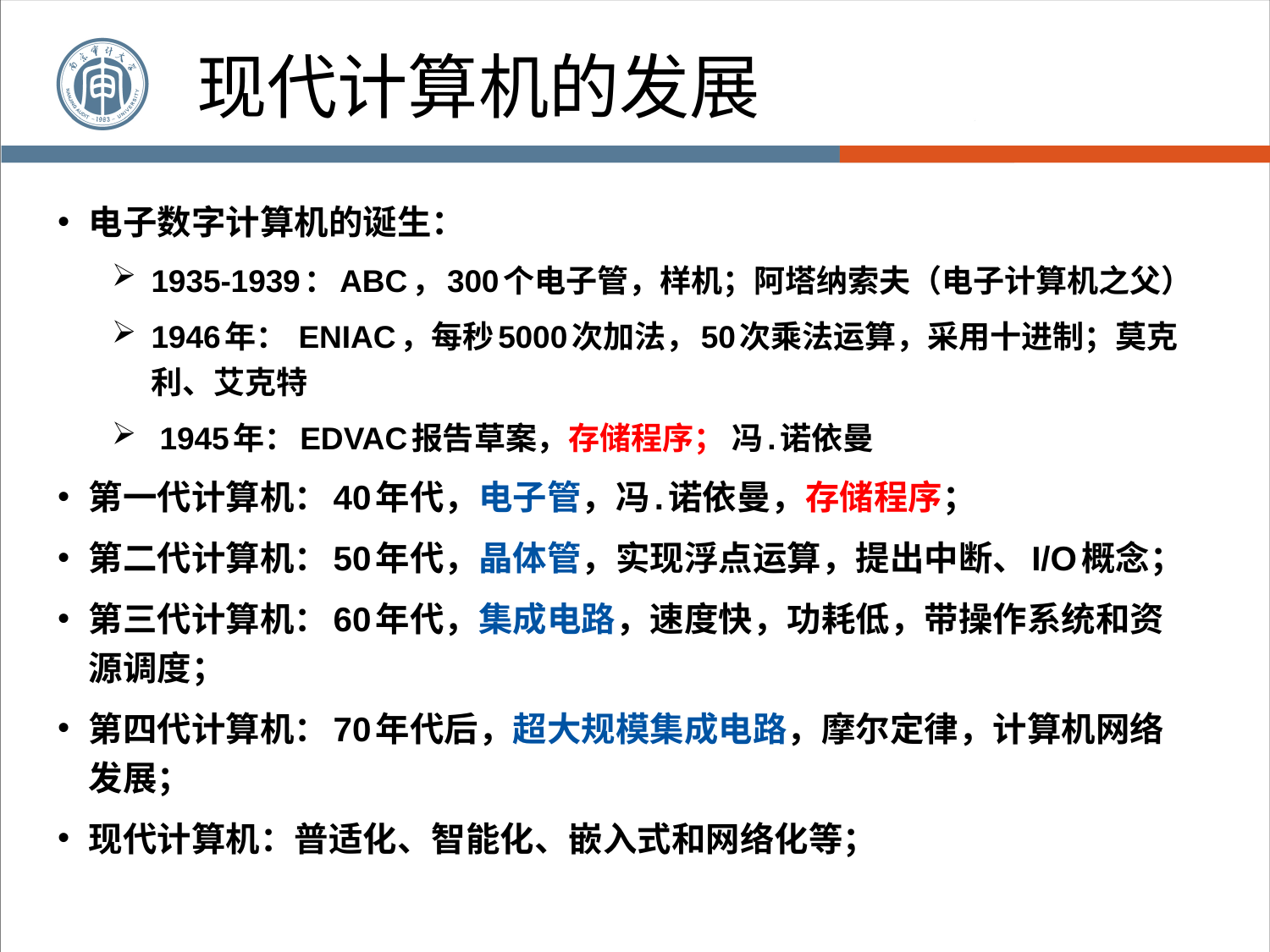

现代计算机的发展
电子数字计算机的诞生：
1935-1939：ABC，300个电子管，样机；阿塔纳索夫（电子计算机之父）
1946年： ENIAC，每秒5000次加法，50次乘法运算，采用十进制；莫克利、艾克特
 1945年：EDVAC报告草案，存储程序； 冯.诺依曼
第一代计算机：40年代，电子管，冯.诺依曼，存储程序；
第二代计算机：50年代，晶体管，实现浮点运算，提出中断、I/O概念；
第三代计算机：60年代，集成电路，速度快，功耗低，带操作系统和资源调度；
第四代计算机：70年代后，超大规模集成电路，摩尔定律，计算机网络发展；
现代计算机：普适化、智能化、嵌入式和网络化等；